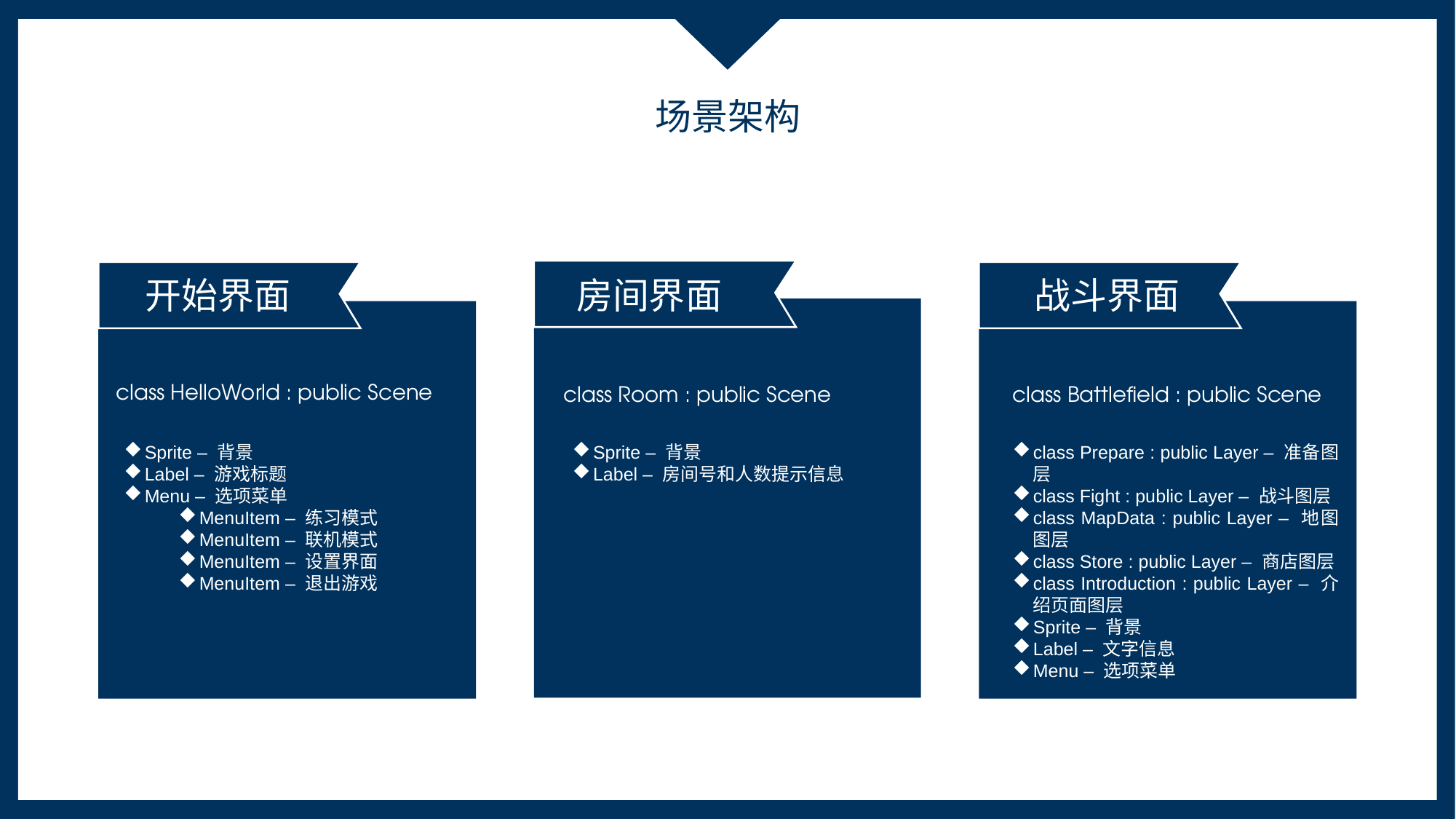

场景架构

开始界面
房间界面
战斗界面

class HelloWorld : public Scene
class Room : public Scene
class Battlefield : public Scene
Sprite – 背景
Label – 游戏标题
Menu – 选项菜单
MenuItem – 练习模式
MenuItem – 联机模式
MenuItem – 设置界面
MenuItem – 退出游戏
Sprite – 背景
Label – 房间号和人数提示信息
class Prepare : public Layer – 准备图层
class Fight : public Layer – 战斗图层
class MapData : public Layer – 地图图层
class Store : public Layer – 商店图层
class Introduction : public Layer – 介绍页面图层
Sprite – 背景
Label – 文字信息
Menu – 选项菜单